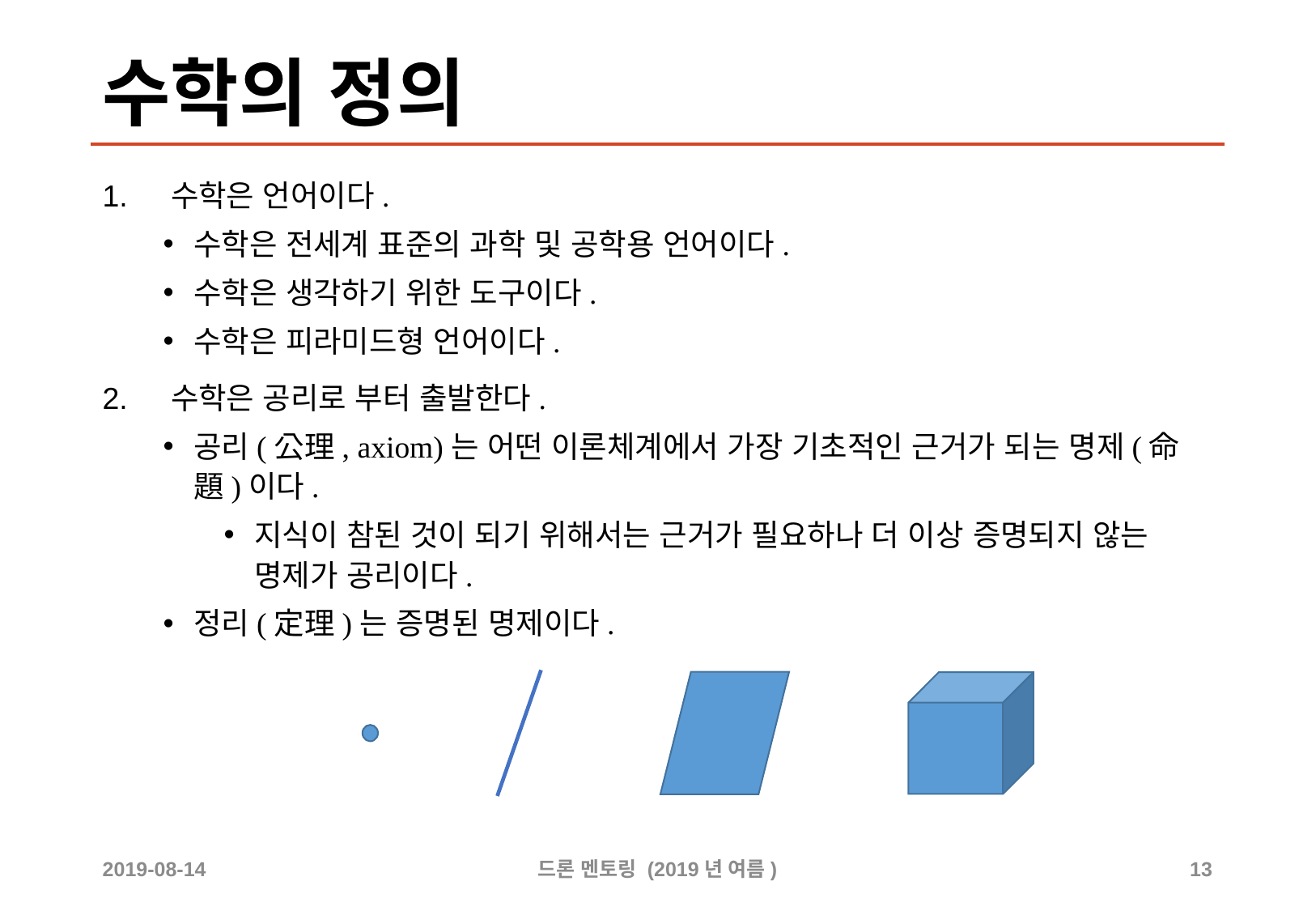

# 수학의 정의
수학은 언어이다.
수학은 전세계 표준의 과학 및 공학용 언어이다.
수학은 생각하기 위한 도구이다.
수학은 피라미드형 언어이다.
수학은 공리로 부터 출발한다.
공리(公理, axiom)는 어떤 이론체계에서 가장 기초적인 근거가 되는 명제(命題)이다.
지식이 참된 것이 되기 위해서는 근거가 필요하나 더 이상 증명되지 않는 명제가 공리이다.
정리(定理)는 증명된 명제이다.

2019-08-14
드론 멘토링 (2019년 여름)
13